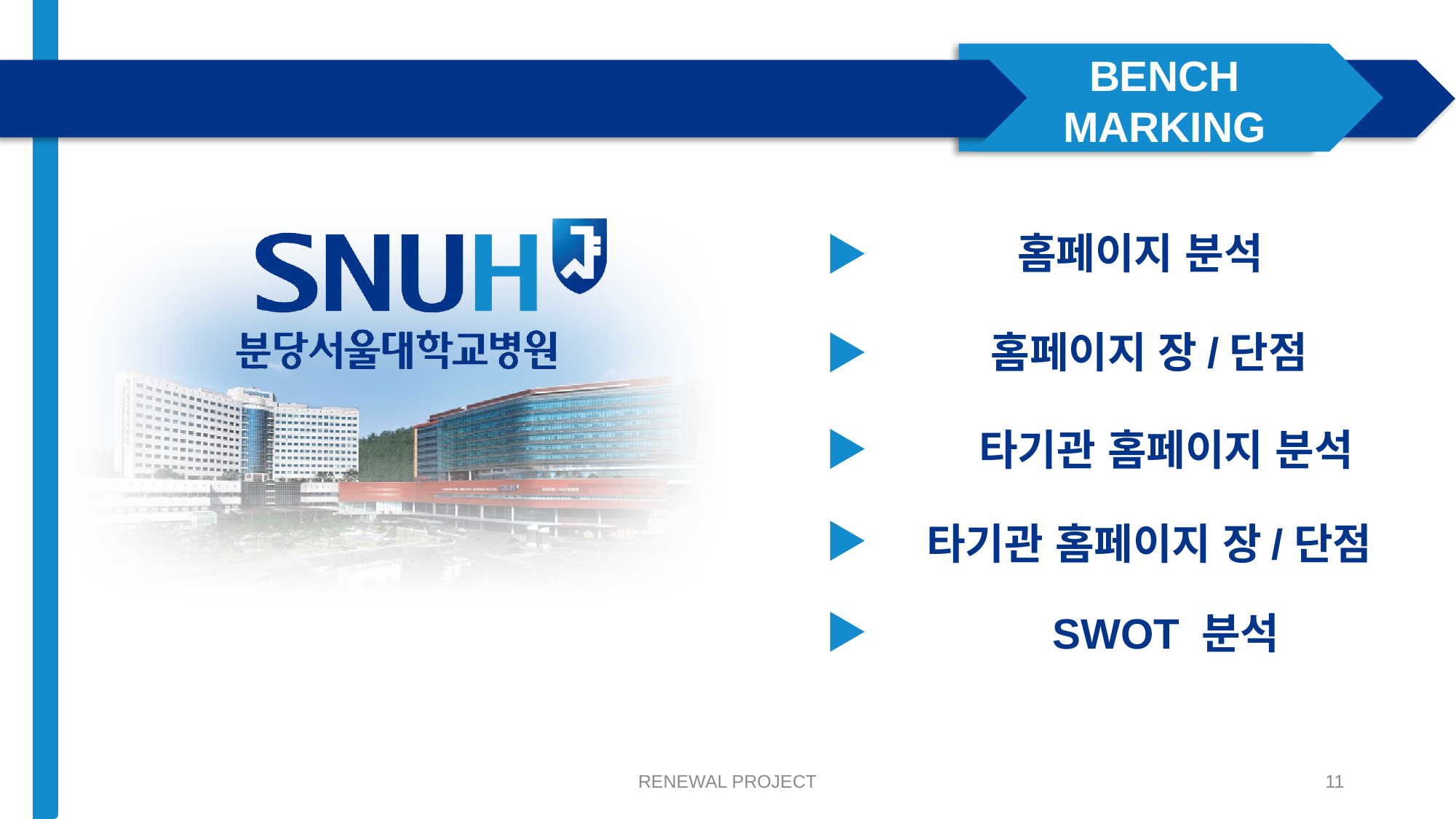

홈페이지 분석

홈페이지 장/단점

타기관 홈페이지 분석

타기관 홈페이지 장/단점

SWOT 분석

RENEWAL PROJECT
11